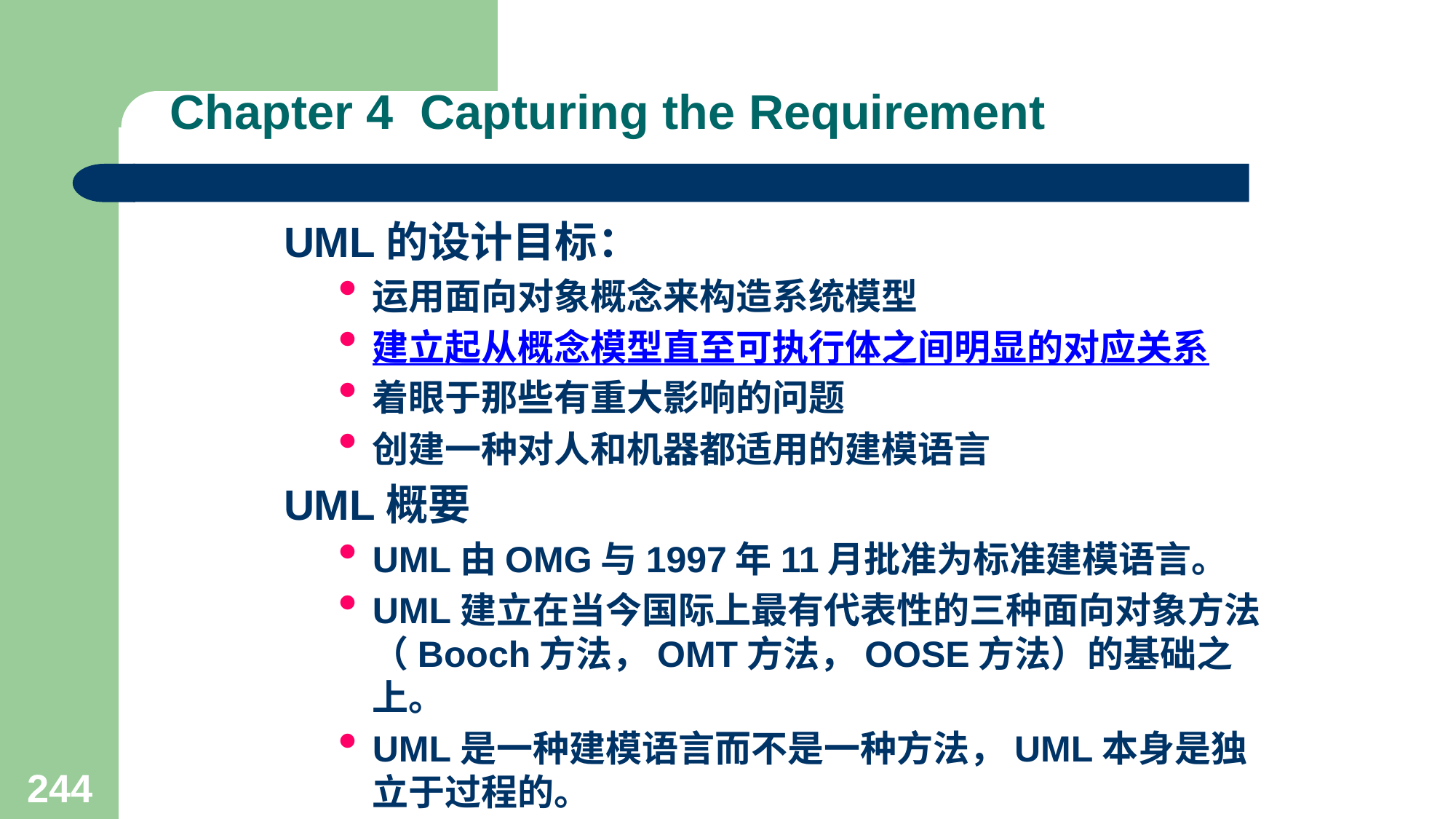

# Chapter 4  Capturing the Requirement
UML的设计目标：
运用面向对象概念来构造系统模型
建立起从概念模型直至可执行体之间明显的对应关系
着眼于那些有重大影响的问题
创建一种对人和机器都适用的建模语言
UML概要
UML由OMG与1997年11月批准为标准建模语言。
UML建立在当今国际上最有代表性的三种面向对象方法（Booch方法，OMT方法，OOSE方法）的基础之上。
UML是一种建模语言而不是一种方法，UML本身是独立于过程的。
244